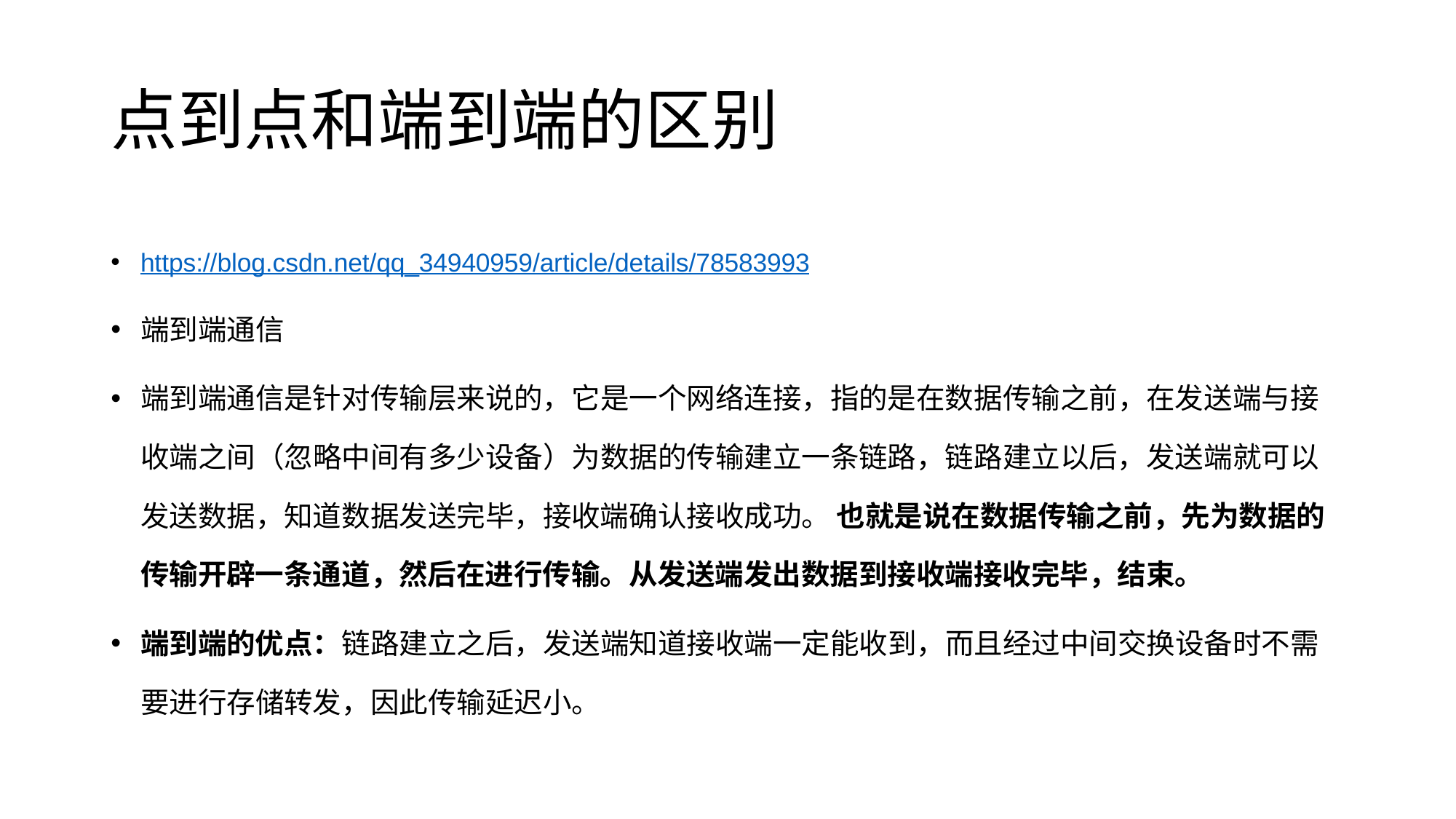

# 点到点和端到端的区别
https://blog.csdn.net/qq_34940959/article/details/78583993
端到端通信
端到端通信是针对传输层来说的，它是一个网络连接，指的是在数据传输之前，在发送端与接收端之间（忽略中间有多少设备）为数据的传输建立一条链路，链路建立以后，发送端就可以发送数据，知道数据发送完毕，接收端确认接收成功。 也就是说在数据传输之前，先为数据的传输开辟一条通道，然后在进行传输。从发送端发出数据到接收端接收完毕，结束。
端到端的优点：链路建立之后，发送端知道接收端一定能收到，而且经过中间交换设备时不需要进行存储转发，因此传输延迟小。